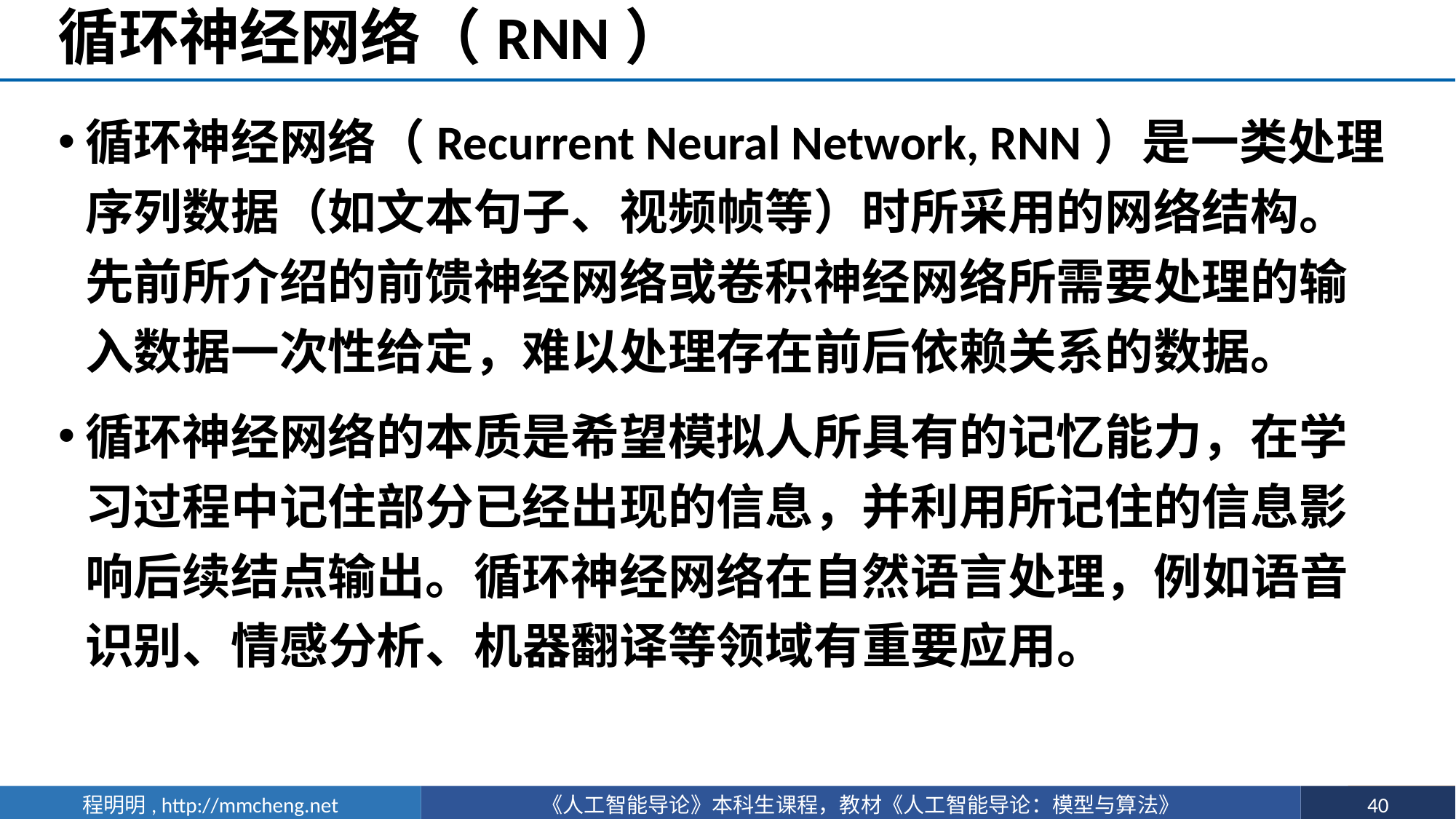

# 循环神经网络（RNN）
循环神经网络（Recurrent Neural Network, RNN）是一类处理序列数据（如文本句子、视频帧等）时所采用的网络结构。先前所介绍的前馈神经网络或卷积神经网络所需要处理的输入数据一次性给定，难以处理存在前后依赖关系的数据。
循环神经网络的本质是希望模拟人所具有的记忆能力，在学习过程中记住部分已经出现的信息，并利用所记住的信息影响后续结点输出。循环神经网络在自然语言处理，例如语音识别、情感分析、机器翻译等领域有重要应用。